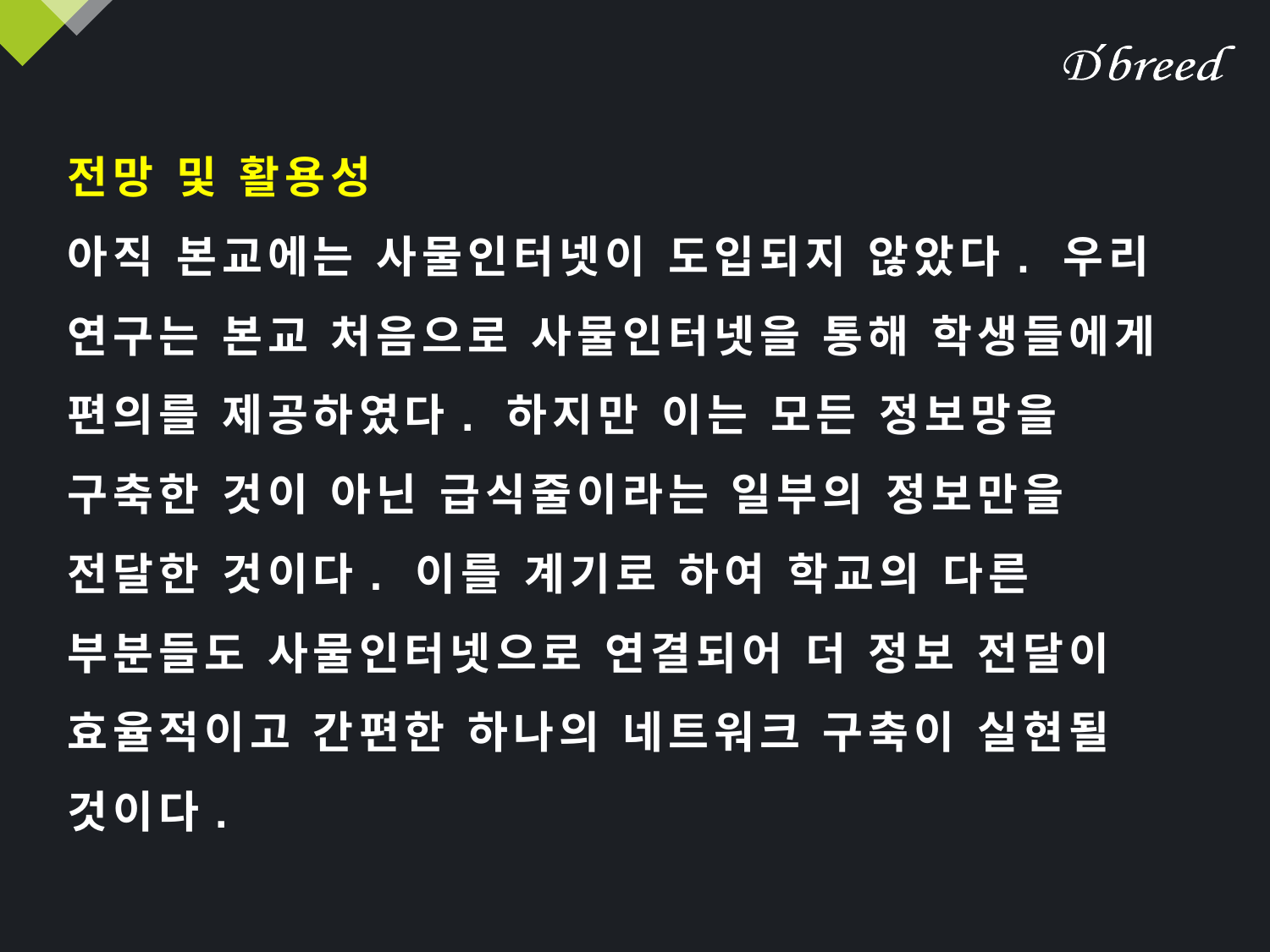

전망 및 활용성
아직 본교에는 사물인터넷이 도입되지 않았다. 우리 연구는 본교 처음으로 사물인터넷을 통해 학생들에게 편의를 제공하였다. 하지만 이는 모든 정보망을 구축한 것이 아닌 급식줄이라는 일부의 정보만을 전달한 것이다. 이를 계기로 하여 학교의 다른 부분들도 사물인터넷으로 연결되어 더 정보 전달이 효율적이고 간편한 하나의 네트워크 구축이 실현될 것이다.